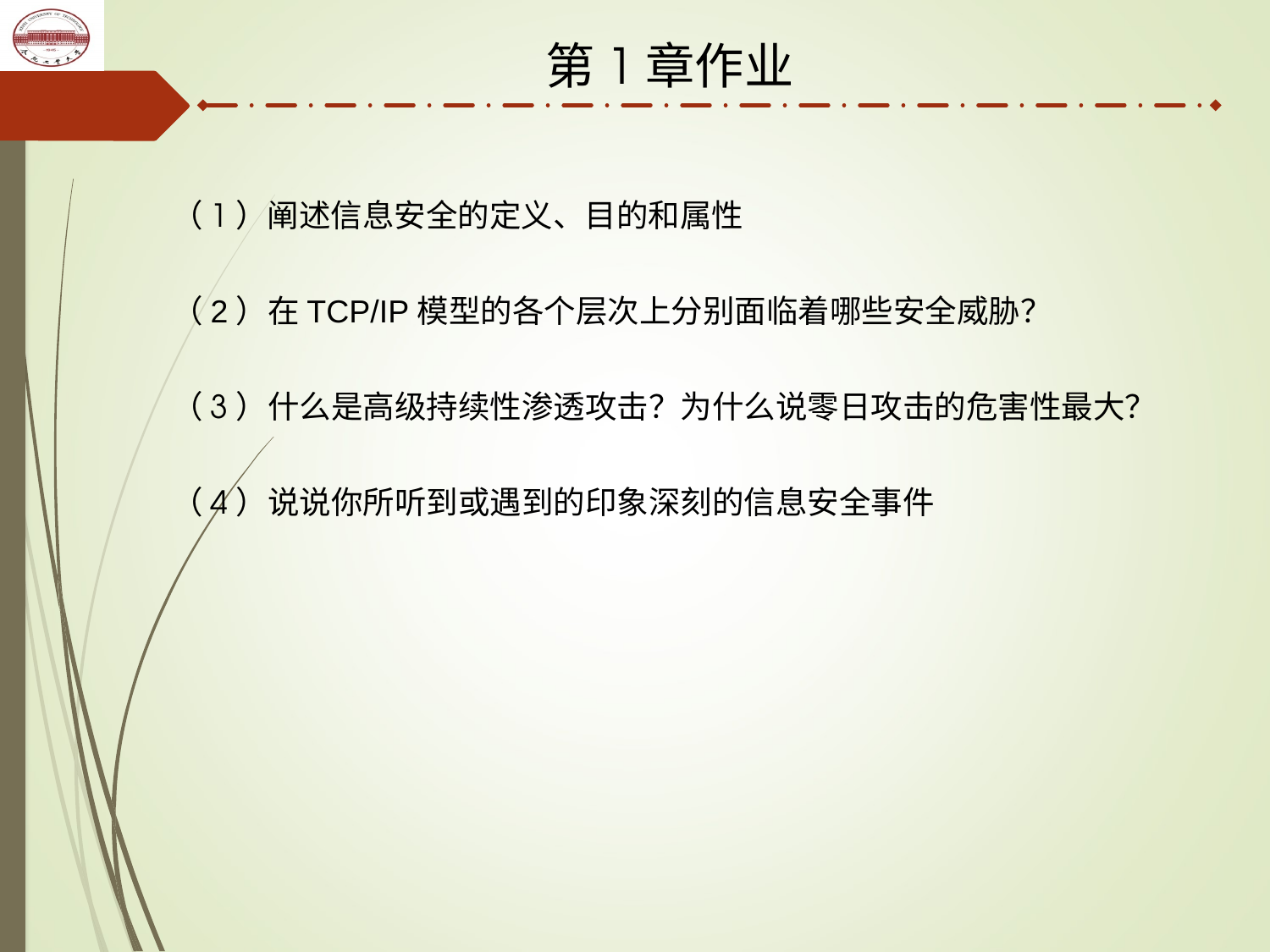

第1章作业
（1）阐述信息安全的定义、目的和属性
（2）在TCP/IP模型的各个层次上分别面临着哪些安全威胁？
（3）什么是高级持续性渗透攻击？为什么说零日攻击的危害性最大？
（4）说说你所听到或遇到的印象深刻的信息安全事件